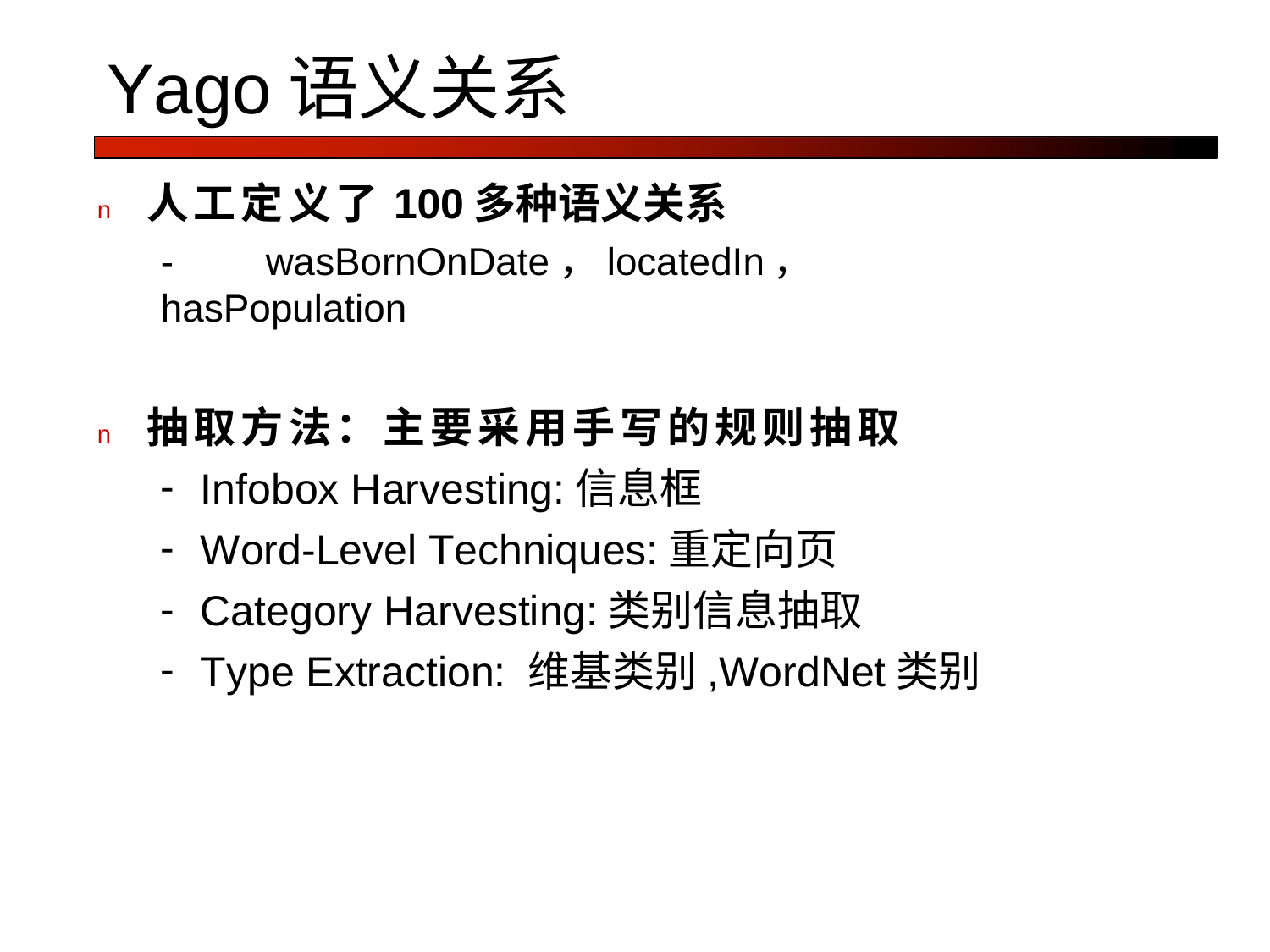

# Yago语义关系

n	人工定义了100多种语义关系

-	wasBornOnDate，locatedIn， hasPopulation

n	抽取方法：主要采用手写的规则抽取

Infobox Harvesting:信息框

Word-Level Techniques:重定向页

Category Harvesting:类别信息抽取

Type Extraction: 维基类别,WordNet类别